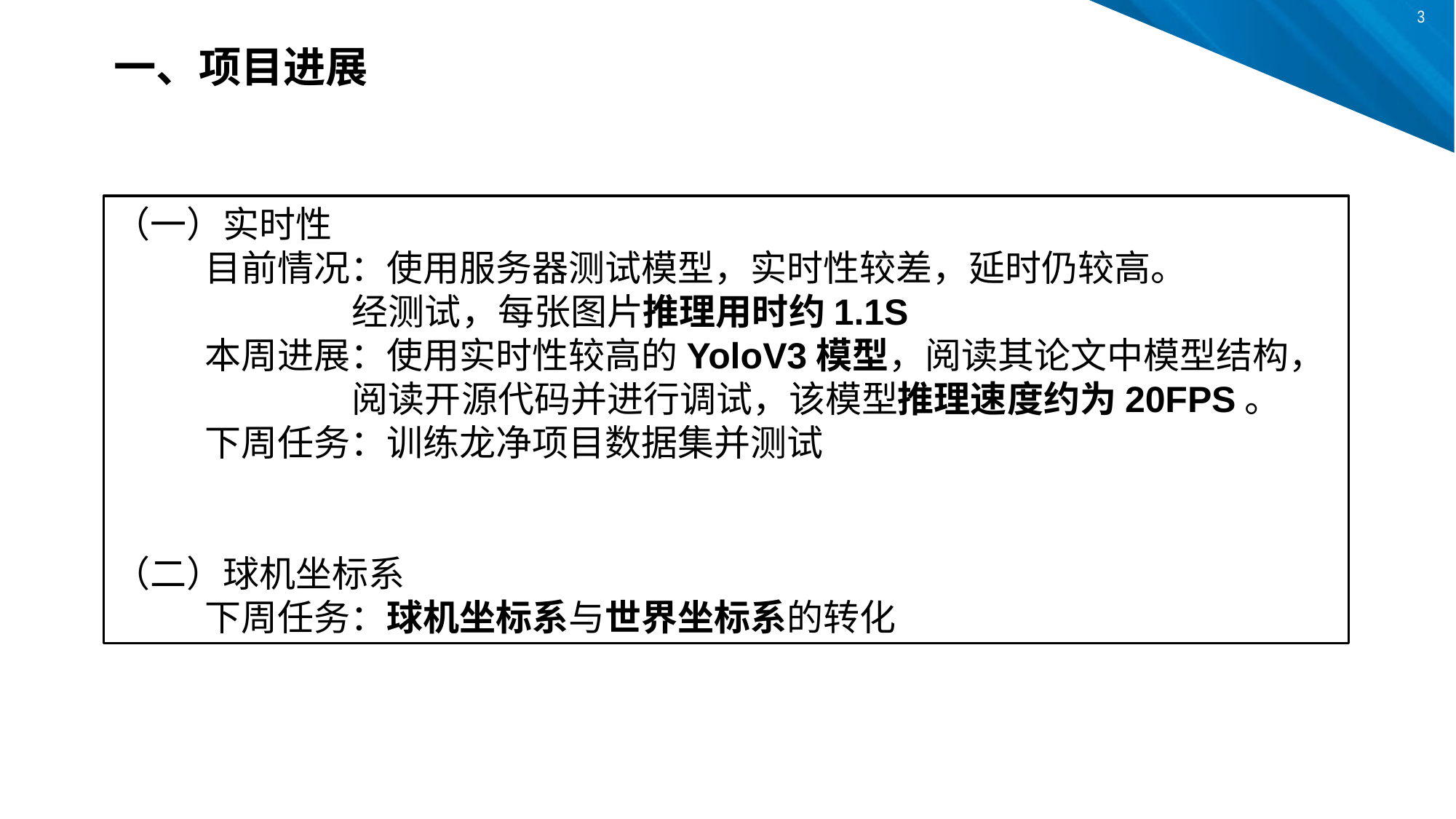

一、项目进展
（一）实时性
          目前情况：使用服务器测试模型，实时性较差，延时仍较高。
                            经测试，每张图片推理用时约1.1S
          本周进展：使用实时性较高的YoloV3模型，阅读其论文中模型结构，
                            阅读开源代码并进行调试，该模型推理速度约为20FPS。
          下周任务：训练龙净项目数据集并测试

（二）球机坐标系
          下周任务：球机坐标系与世界坐标系的转化